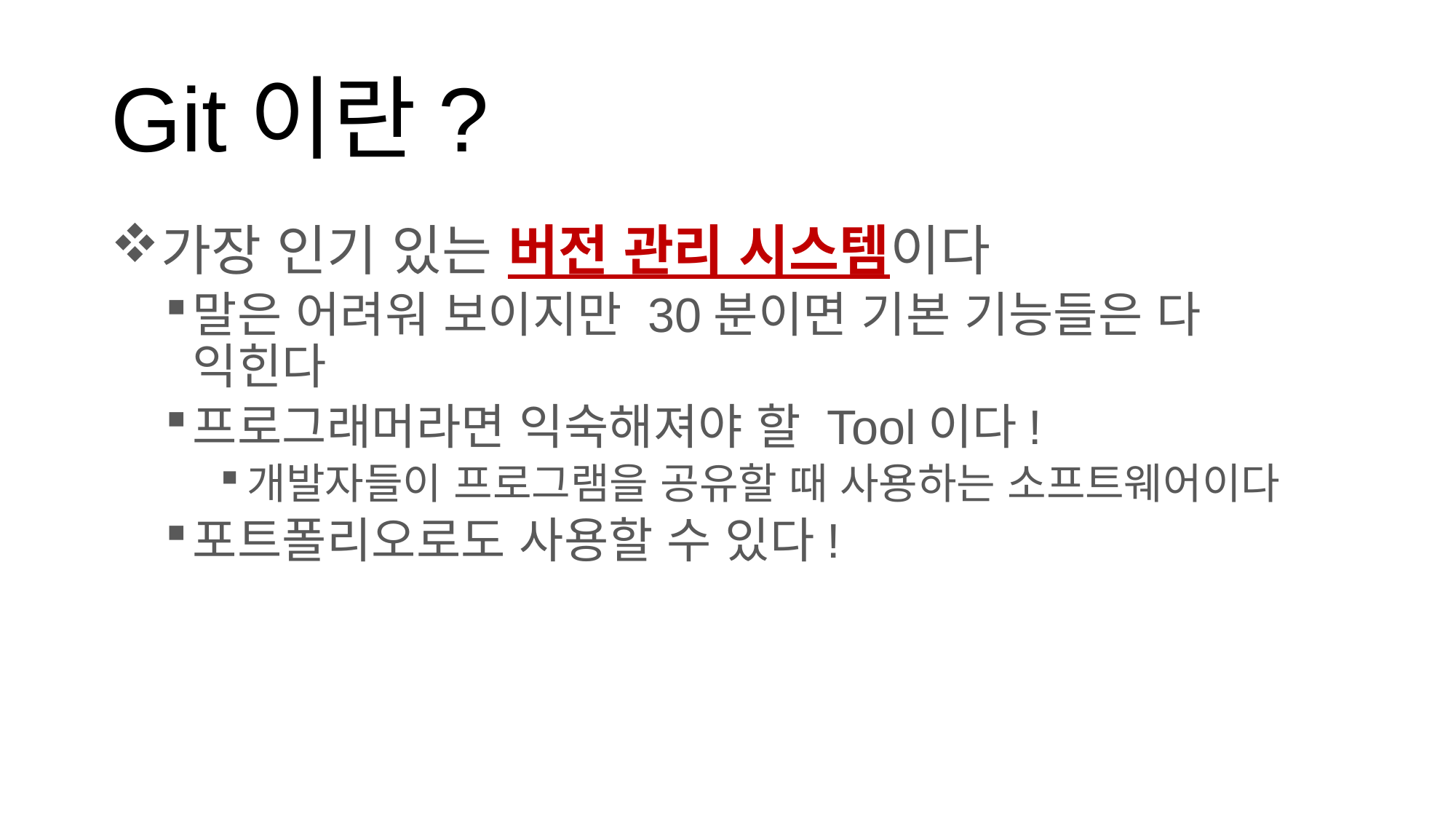

# Git이란?
가장 인기 있는 버전 관리 시스템이다
말은 어려워 보이지만 30분이면 기본 기능들은 다 익힌다
프로그래머라면 익숙해져야 할 Tool이다!
개발자들이 프로그램을 공유할 때 사용하는 소프트웨어이다
포트폴리오로도 사용할 수 있다!